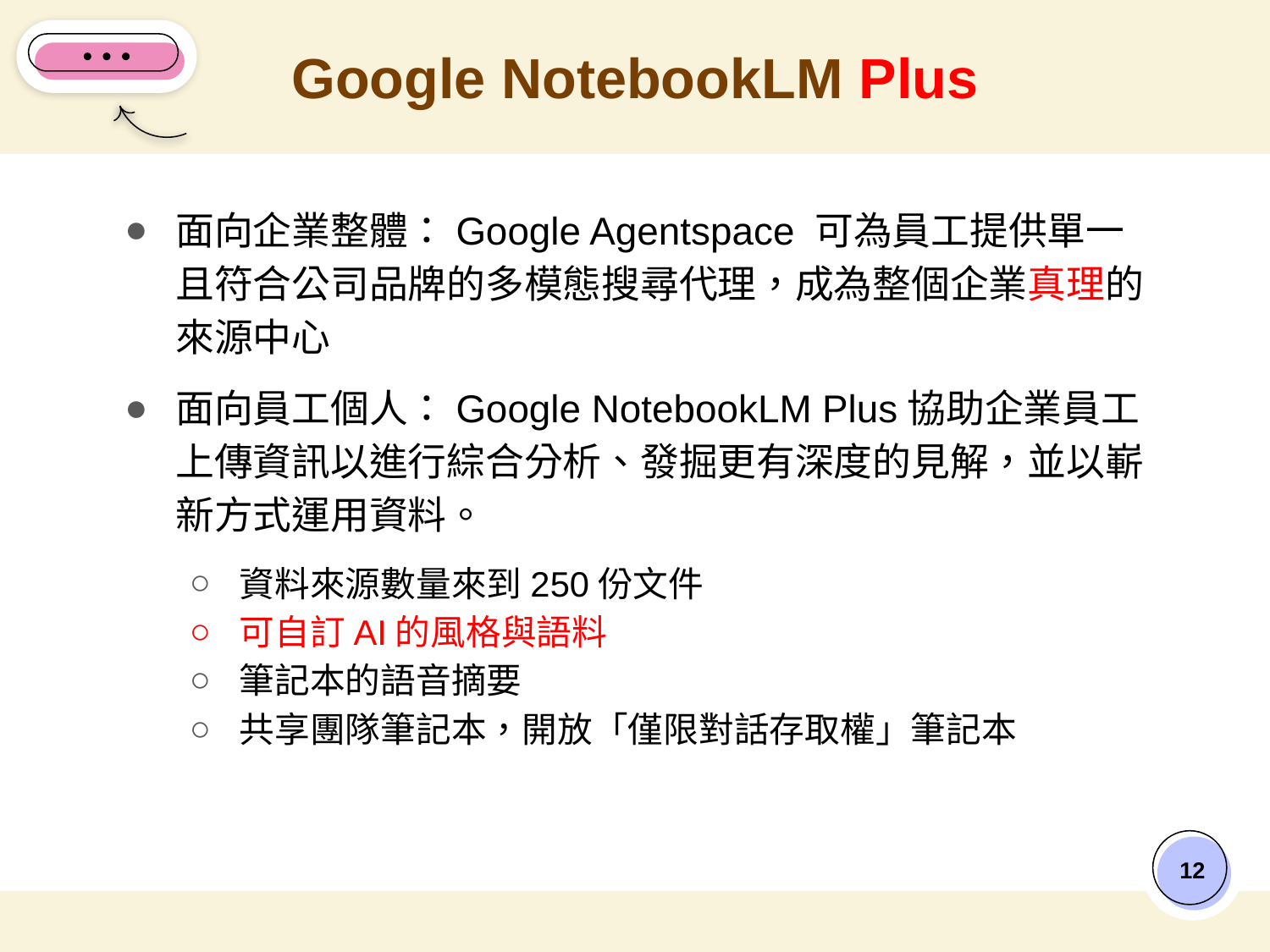

# Google NotebookLM Plus
面向企業整體：Google Agentspace 可為員工提供單一且符合公司品牌的多模態搜尋代理，成為整個企業真理的來源中心
面向員工個人：Google NotebookLM Plus協助企業員工上傳資訊以進行綜合分析、發掘更有深度的見解，並以嶄新方式運用資料。
資料來源數量來到250份文件
可自訂AI的風格與語料
筆記本的語音摘要
共享團隊筆記本，開放「僅限對話存取權」筆記本
12